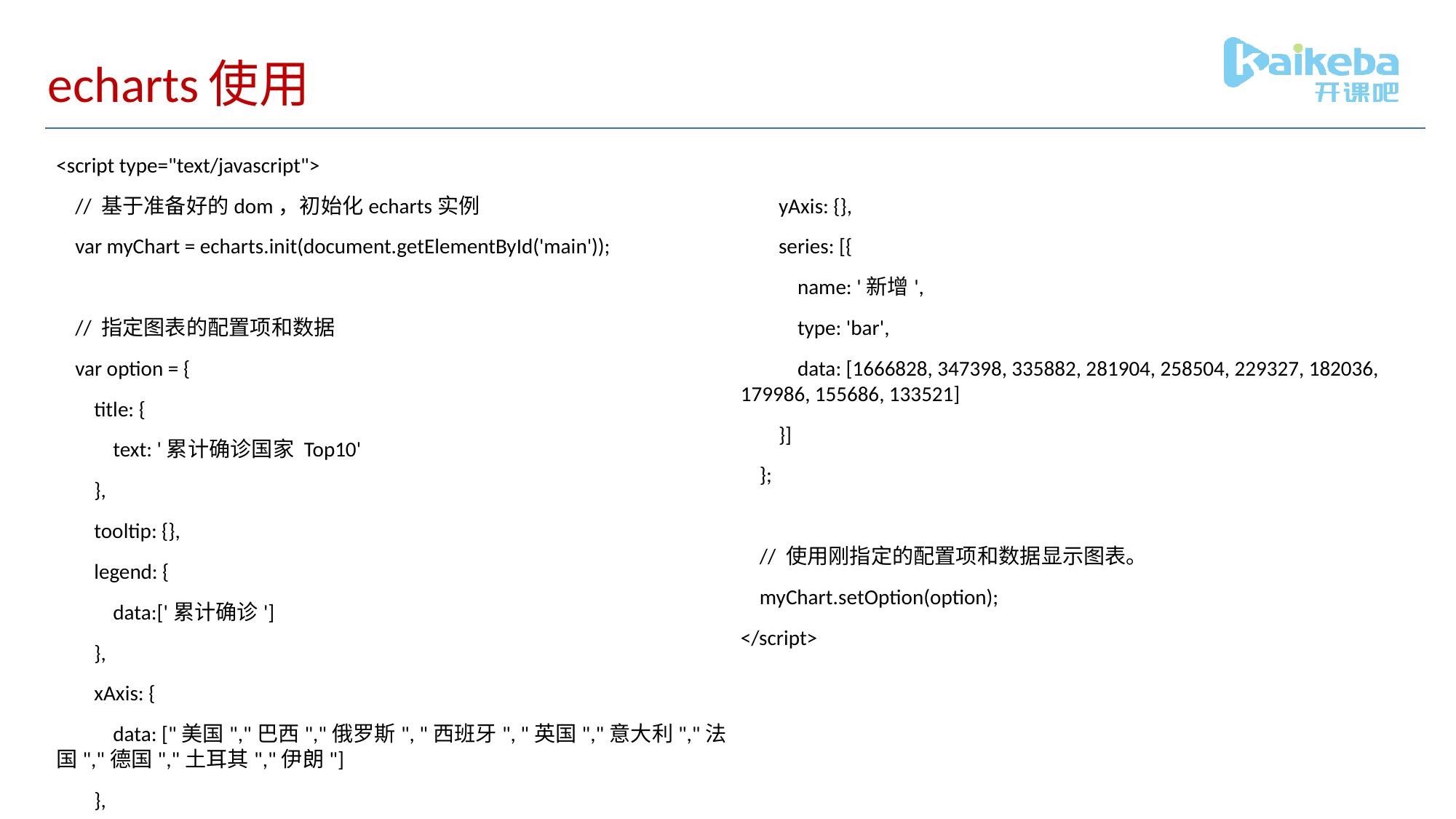

# echarts使用
<script type="text/javascript">
    // 基于准备好的dom，初始化echarts实例
    var myChart = echarts.init(document.getElementById('main'));

    // 指定图表的配置项和数据
    var option = {
        title: {
            text: '累计确诊国家 Top10'
        },
        tooltip: {},
        legend: {
            data:['累计确诊']
        },
        xAxis: {
            data: ["美国","巴西","俄罗斯", "西班牙", "英国","意大利","法国","德国","土耳其","伊朗"]
        },

        yAxis: {},
        series: [{
            name: '新增',
            type: 'bar',
            data: [1666828, 347398, 335882, 281904, 258504, 229327, 182036, 179986, 155686, 133521]
        }]
    };

    // 使用刚指定的配置项和数据显示图表。
    myChart.setOption(option);
</script>